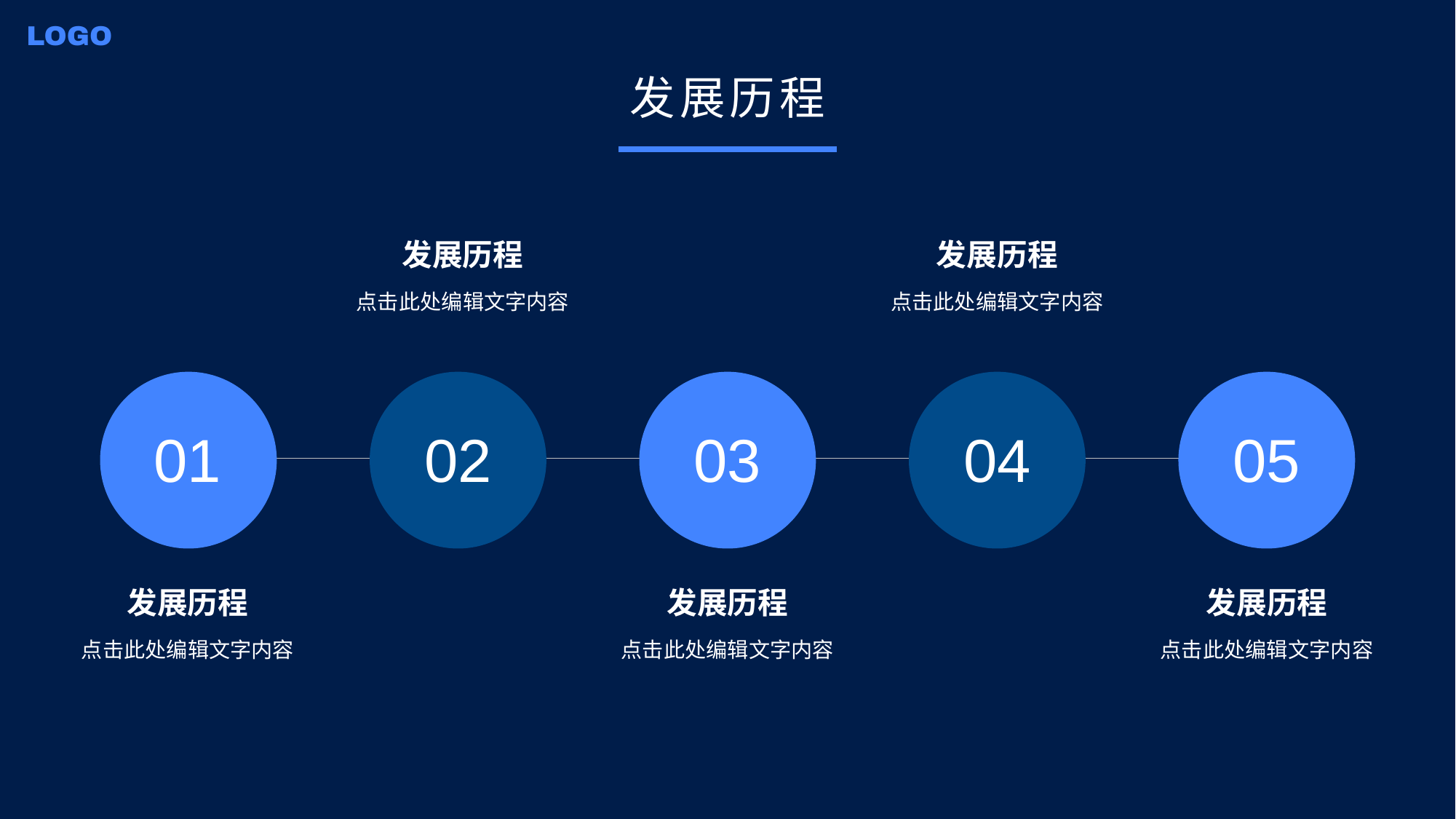

LOGO
发展历程
发展历程
点击此处编辑文字内容
发展历程
点击此处编辑文字内容

01
02
03
04
05
发展历程
点击此处编辑文字内容
发展历程
点击此处编辑文字内容
发展历程
点击此处编辑文字内容